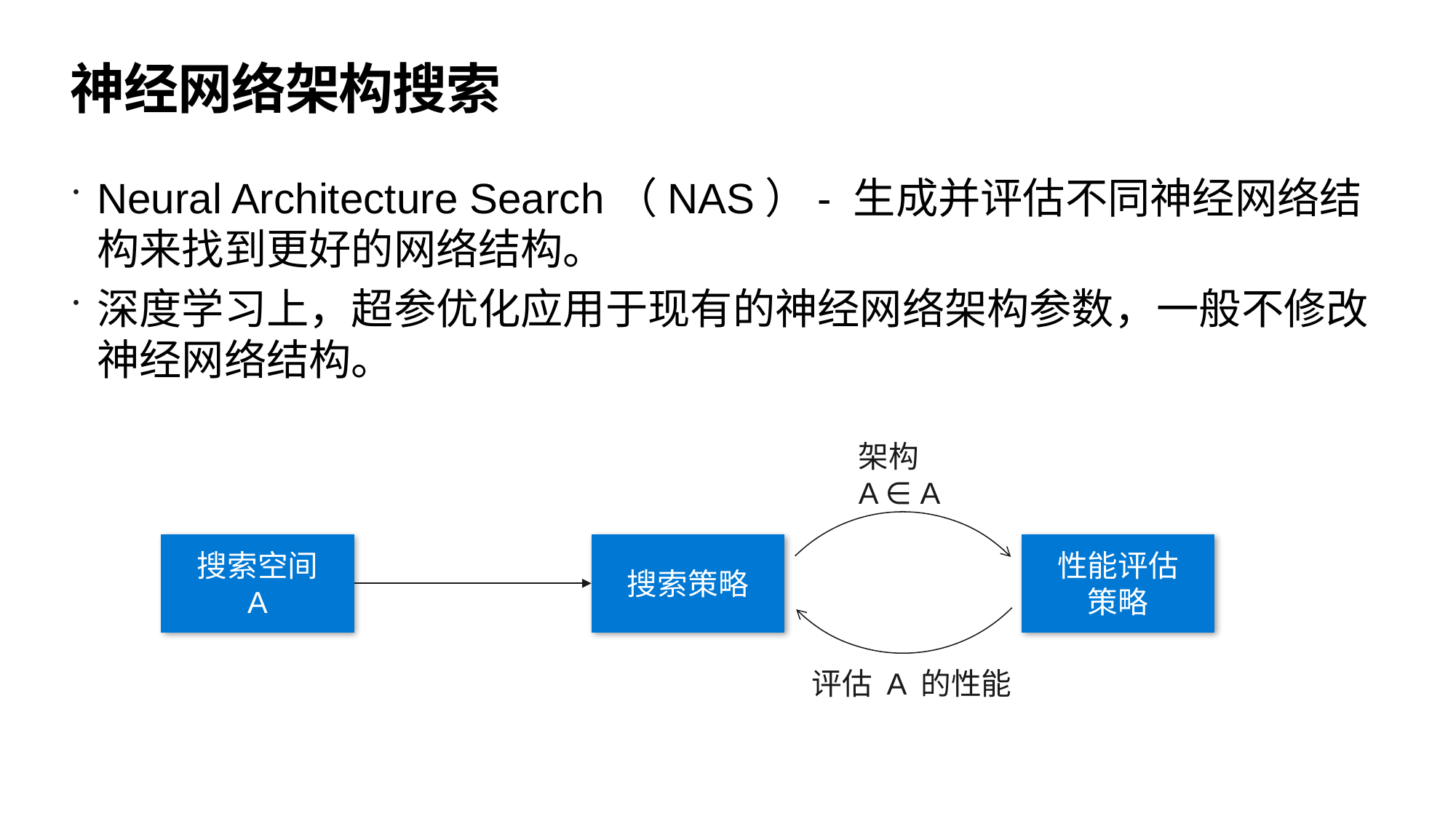

# 神经网络架构搜索
Neural Architecture Search（NAS）- 生成并评估不同神经网络结构来找到更好的网络结构。
深度学习上，超参优化应用于现有的神经网络架构参数，一般不修改神经网络结构。

架构
A ∈ A
搜索空间
A
搜索策略
性能评估策略
评估 A 的性能